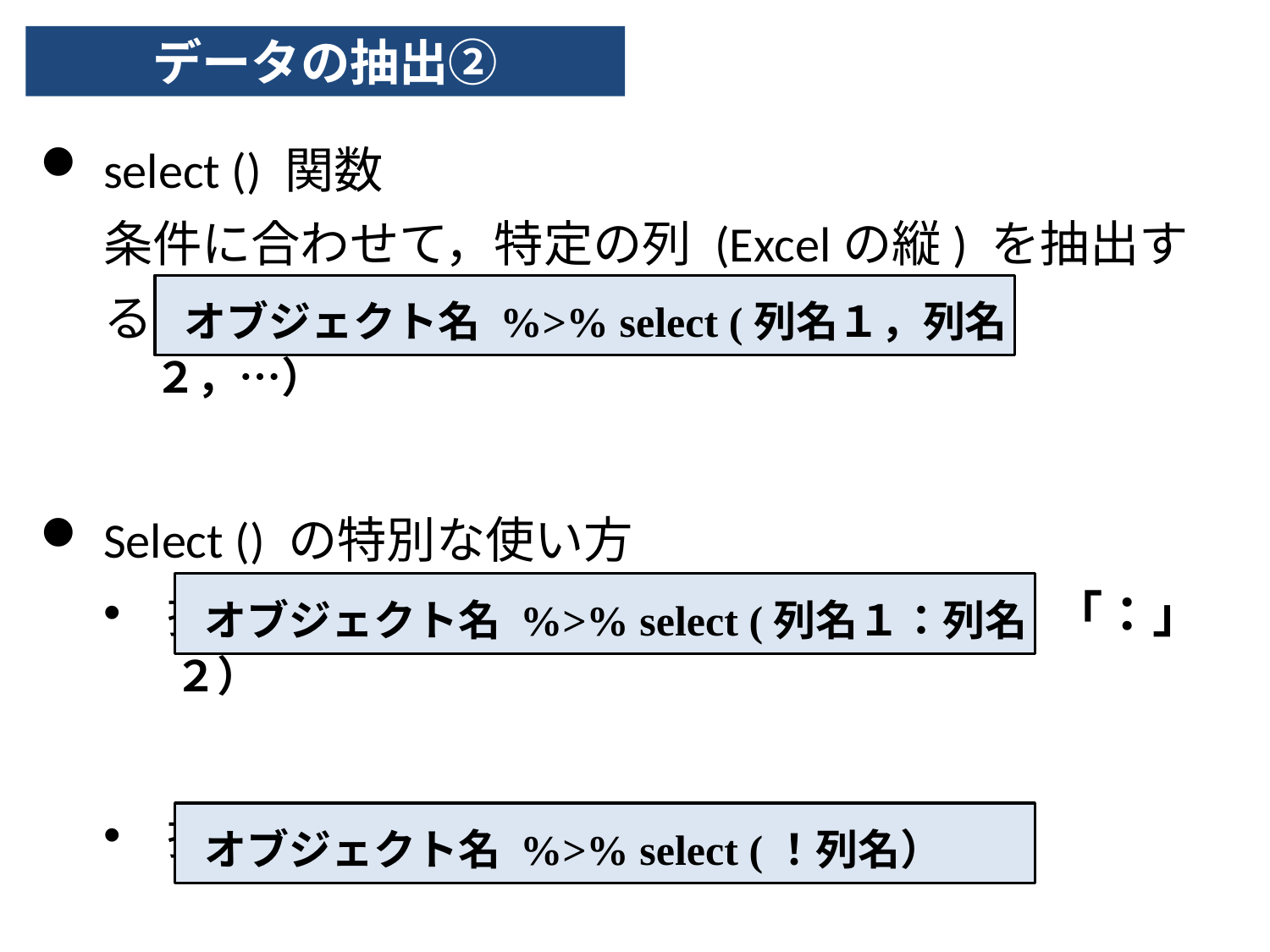

データの抽出②
select () 関数
条件に合わせて，特定の列 (Excelの縦) を抽出する。

Select () の特別な使い方
指定した2つの列の間を全部抽出する　「：」

指定した列以外を抽出する　「！」

  オブジェクト名 %>% select (列名１，列名２，…）
  オブジェクト名 %>% select (列名１：列名２）
  オブジェクト名 %>% select (！列名）